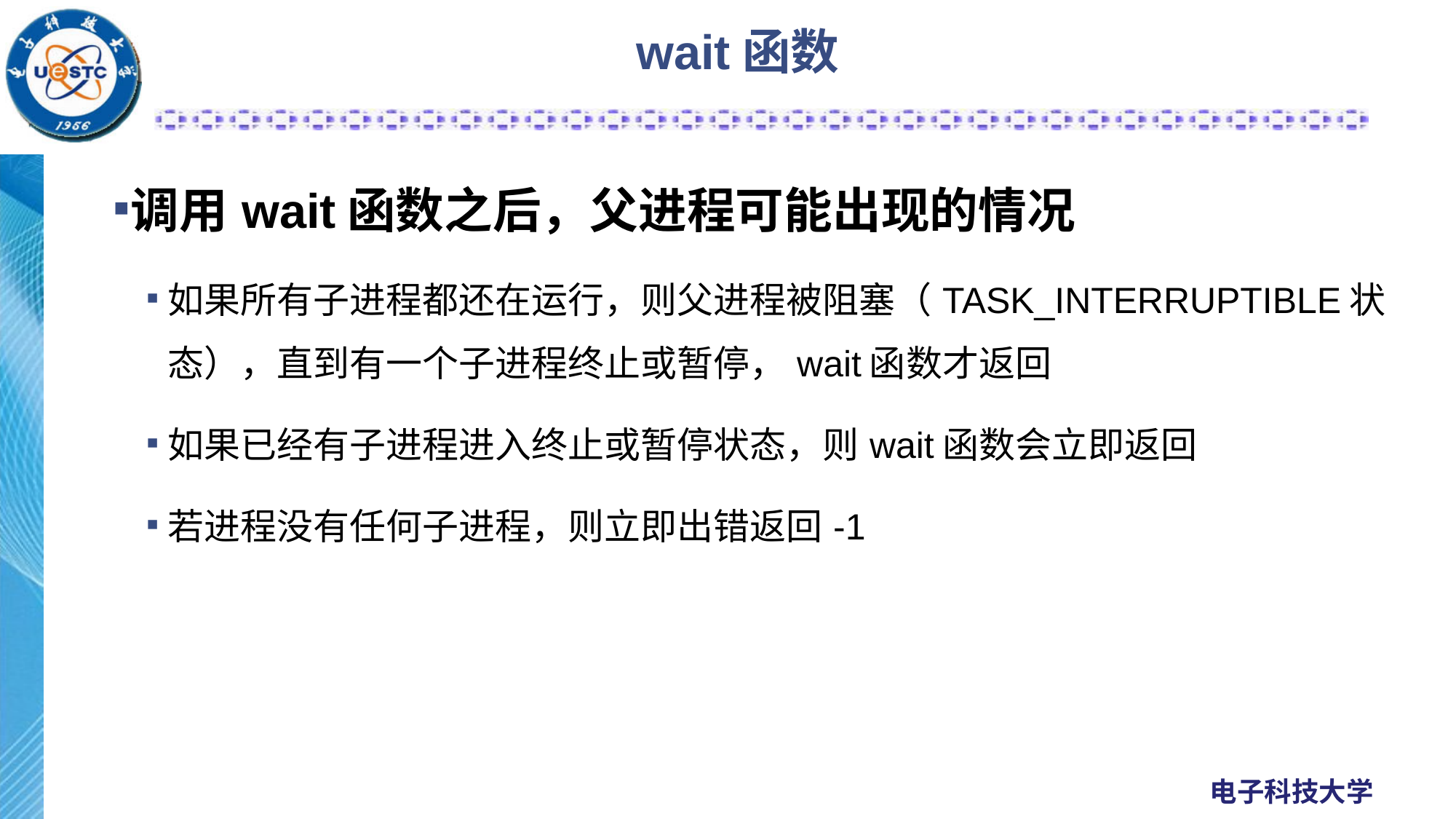

# wait函数
调用wait函数之后，父进程可能出现的情况
如果所有子进程都还在运行，则父进程被阻塞（TASK_INTERRUPTIBLE状态），直到有一个子进程终止或暂停，wait函数才返回
如果已经有子进程进入终止或暂停状态，则wait函数会立即返回
若进程没有任何子进程，则立即出错返回-1